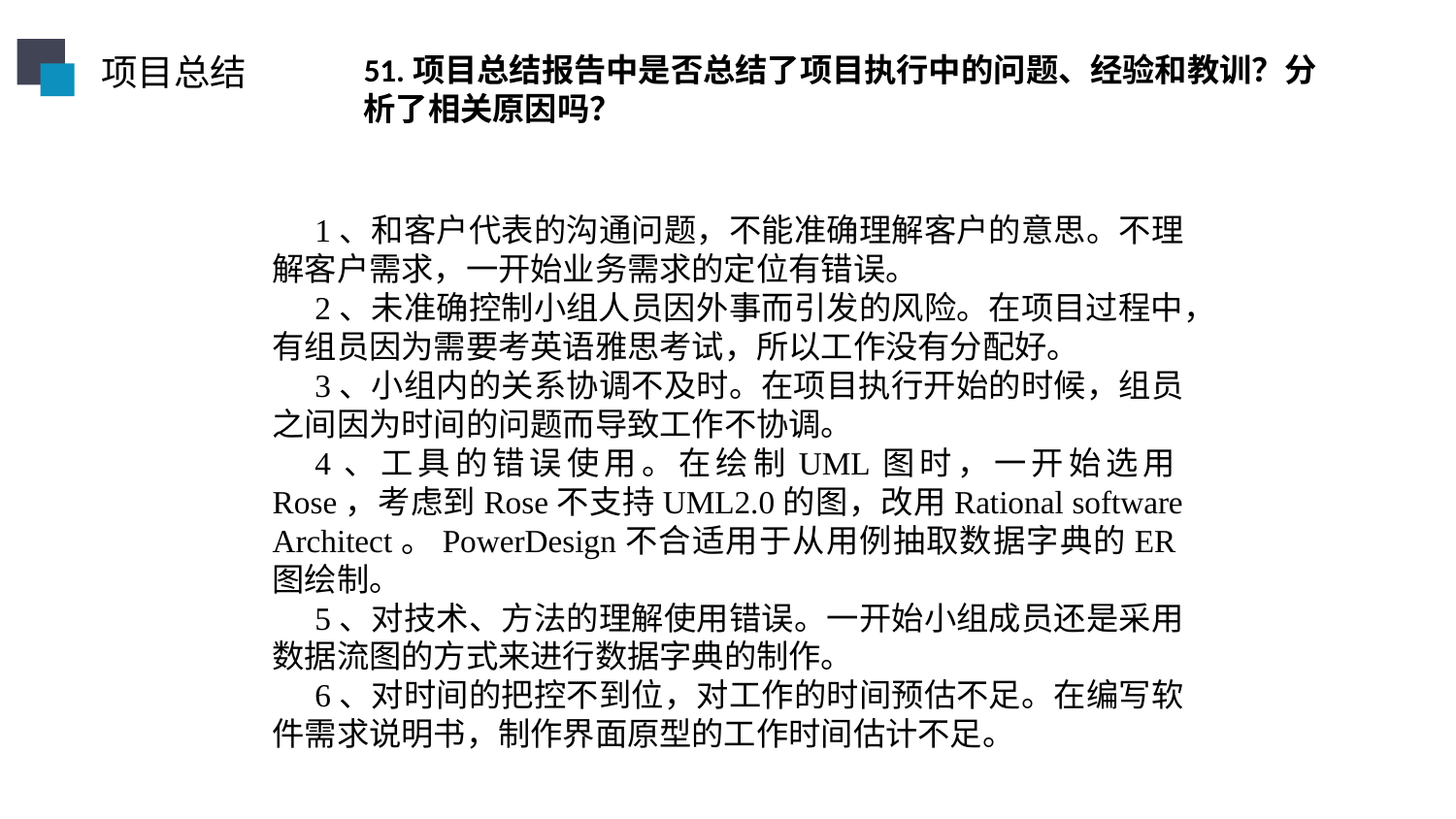

项目总结
51.项目总结报告中是否总结了项目执行中的问题、经验和教训？分析了相关原因吗？
1、和客户代表的沟通问题，不能准确理解客户的意思。不理解客户需求，一开始业务需求的定位有错误。
2、未准确控制小组人员因外事而引发的风险。在项目过程中，有组员因为需要考英语雅思考试，所以工作没有分配好。
3、小组内的关系协调不及时。在项目执行开始的时候，组员之间因为时间的问题而导致工作不协调。
4、工具的错误使用。在绘制UML图时，一开始选用Rose，考虑到Rose不支持UML2.0的图，改用Rational software Architect。PowerDesign不合适用于从用例抽取数据字典的ER图绘制。
5、对技术、方法的理解使用错误。一开始小组成员还是采用数据流图的方式来进行数据字典的制作。
6、对时间的把控不到位，对工作的时间预估不足。在编写软件需求说明书，制作界面原型的工作时间估计不足。